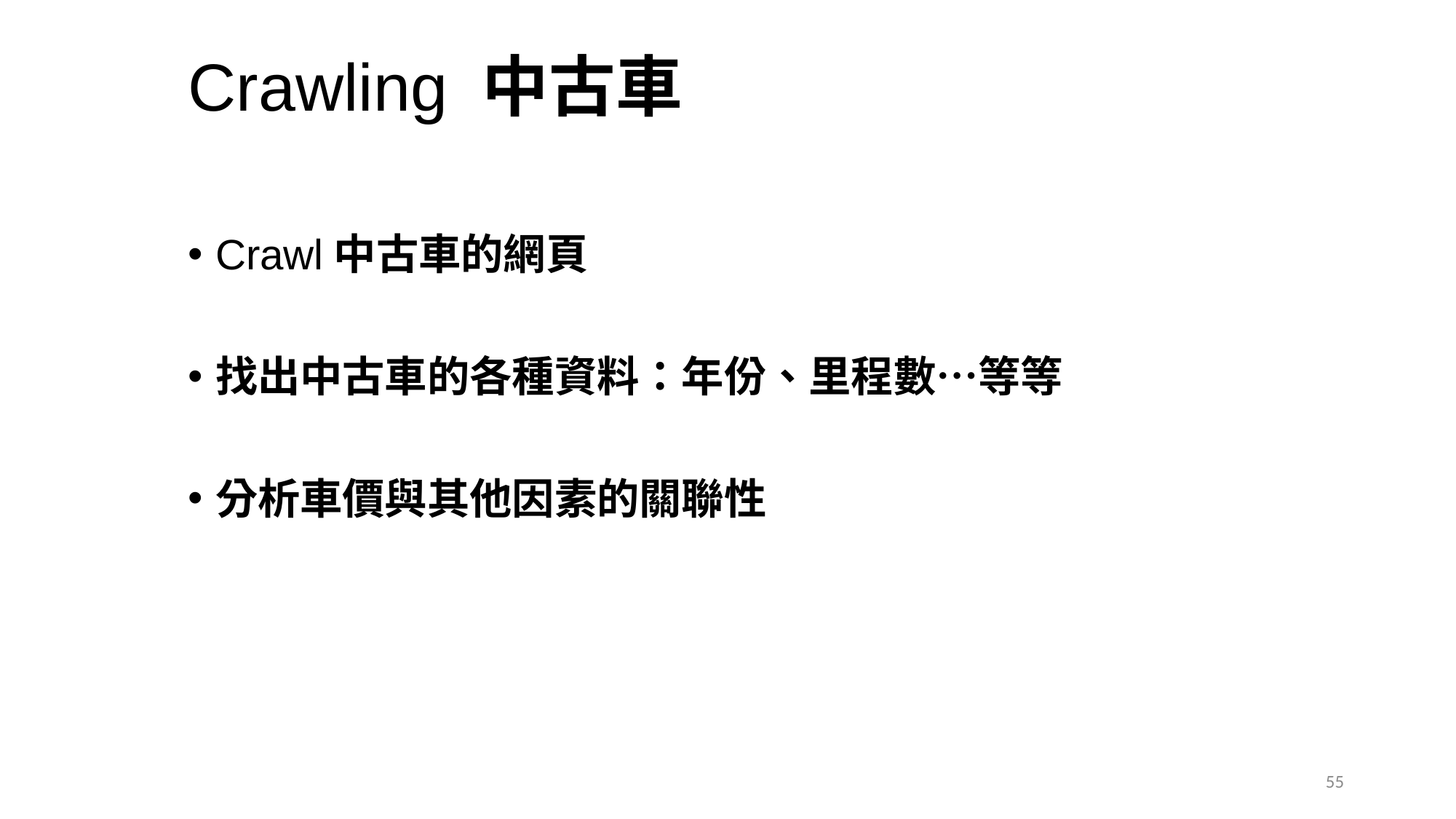

# Crawling 中古車

Crawl中古車的網頁

找出中古車的各種資料：年份、里程數…等等

分析車價與其他因素的關聯性

55